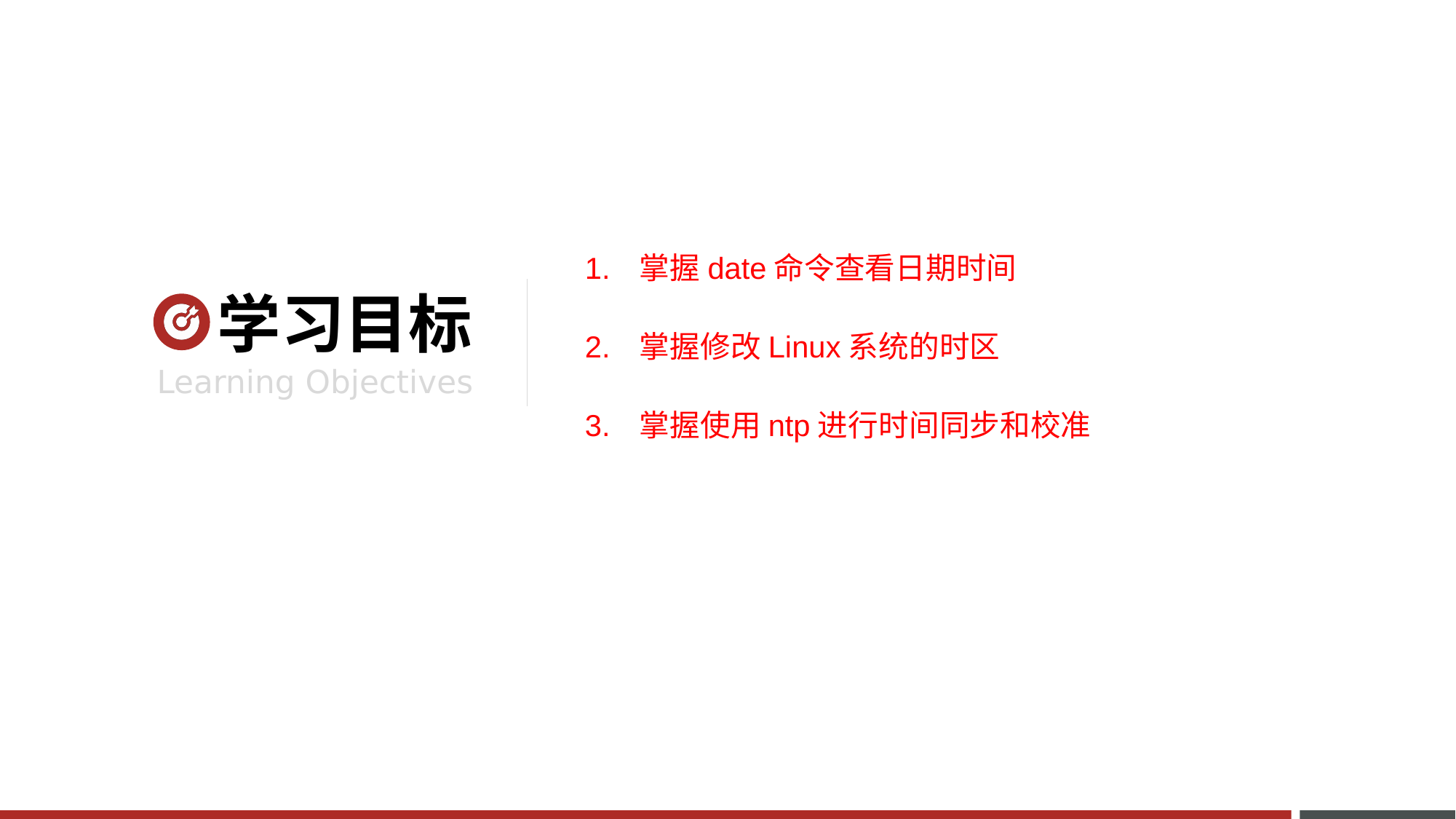

掌握date命令查看日期时间
掌握修改Linux系统的时区
掌握使用ntp进行时间同步和校准